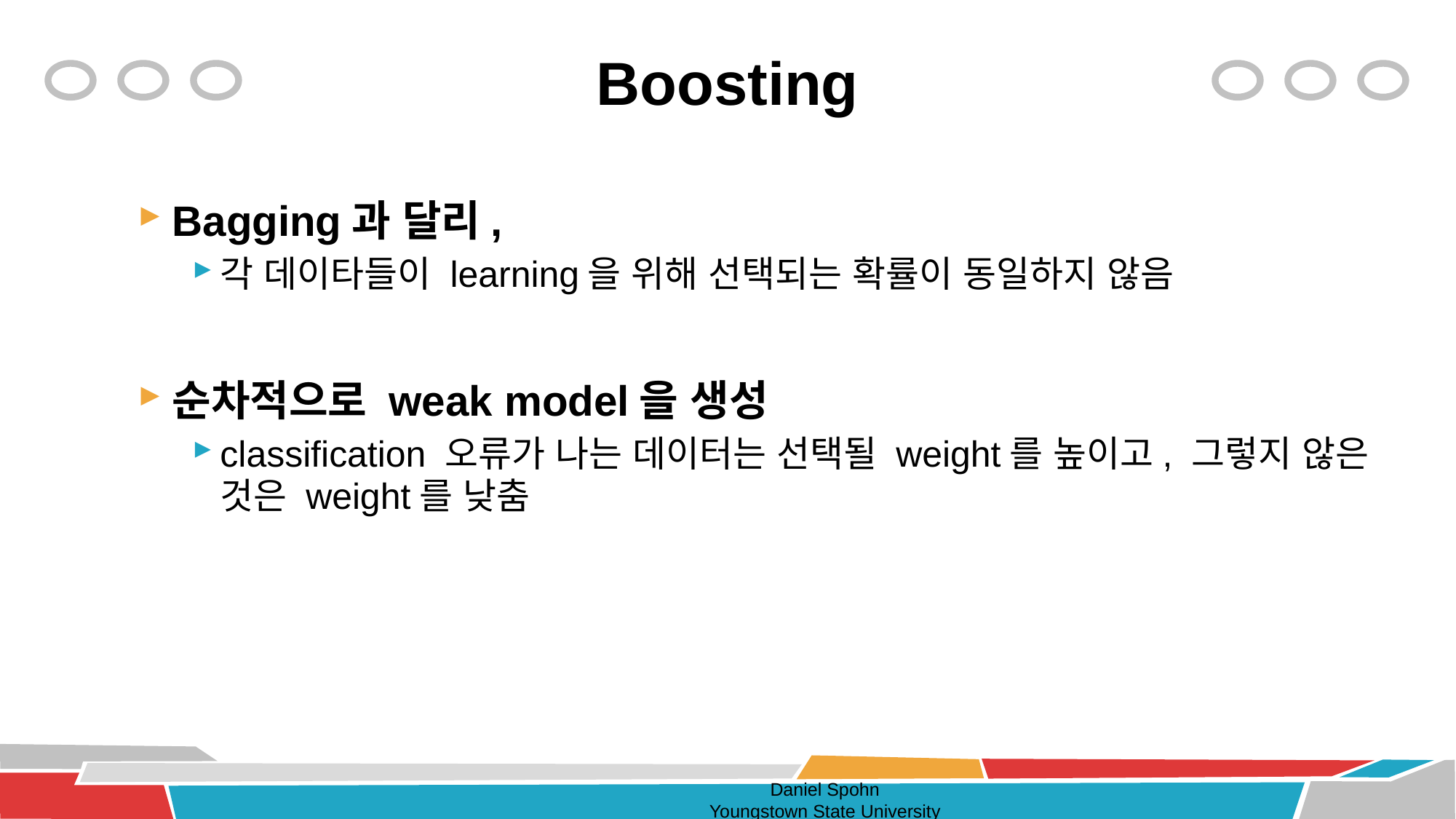

# Boosting
Bagging과 달리,
각 데이타들이 learning을 위해 선택되는 확률이 동일하지 않음

순차적으로 weak model을 생성
classification 오류가 나는 데이터는 선택될 weight를 높이고, 그렇지 않은 것은 weight를 낮춤
Daniel Spohn
Youngstown State University